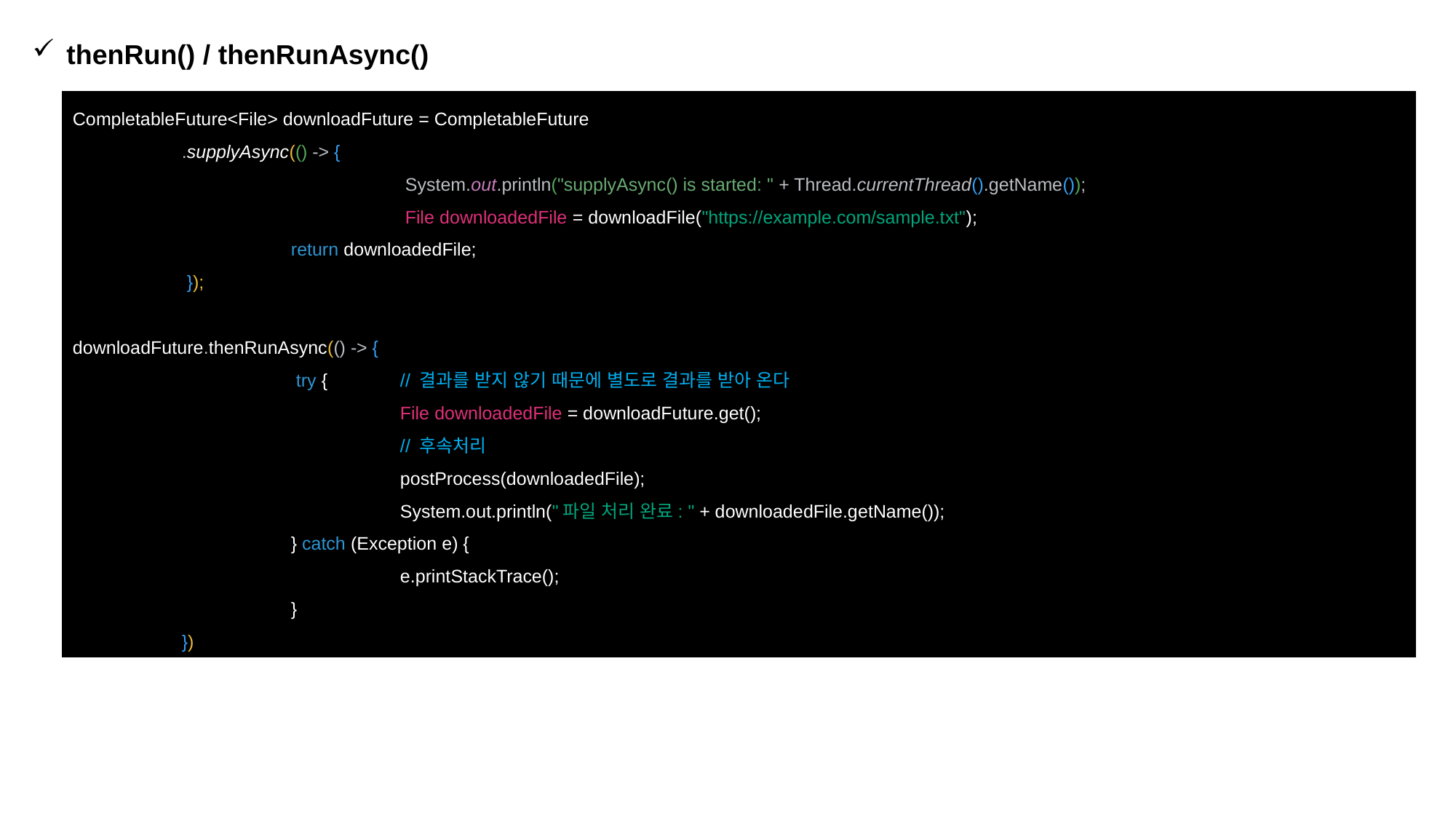

thenRun() / thenRunAsync()
CompletableFuture<File> downloadFuture = CompletableFuture
	.supplyAsync(() -> {
                      		 System.out.println("supplyAsync() is started: " + Thread.currentThread().getName());
                       		 File downloadedFile = downloadFile("https://example.com/sample.txt");
		return downloadedFile;
	 });

downloadFuture.thenRunAsync(() -> {
             		 try { // 파일  // 결과를 받지 않기 때문에 별도로 결과를 받아 온다수행합니다.
 			File downloadedFile = downloadFuture.get(); /
			// 후속처리된 파일 가져오기
 			postProcess(downloadedFile);
			System.out.println("파일 처리 완료: " + downloadedFile.getName());
		} catch (Exception e) {
			e.printStackTrace();
		}
 	})